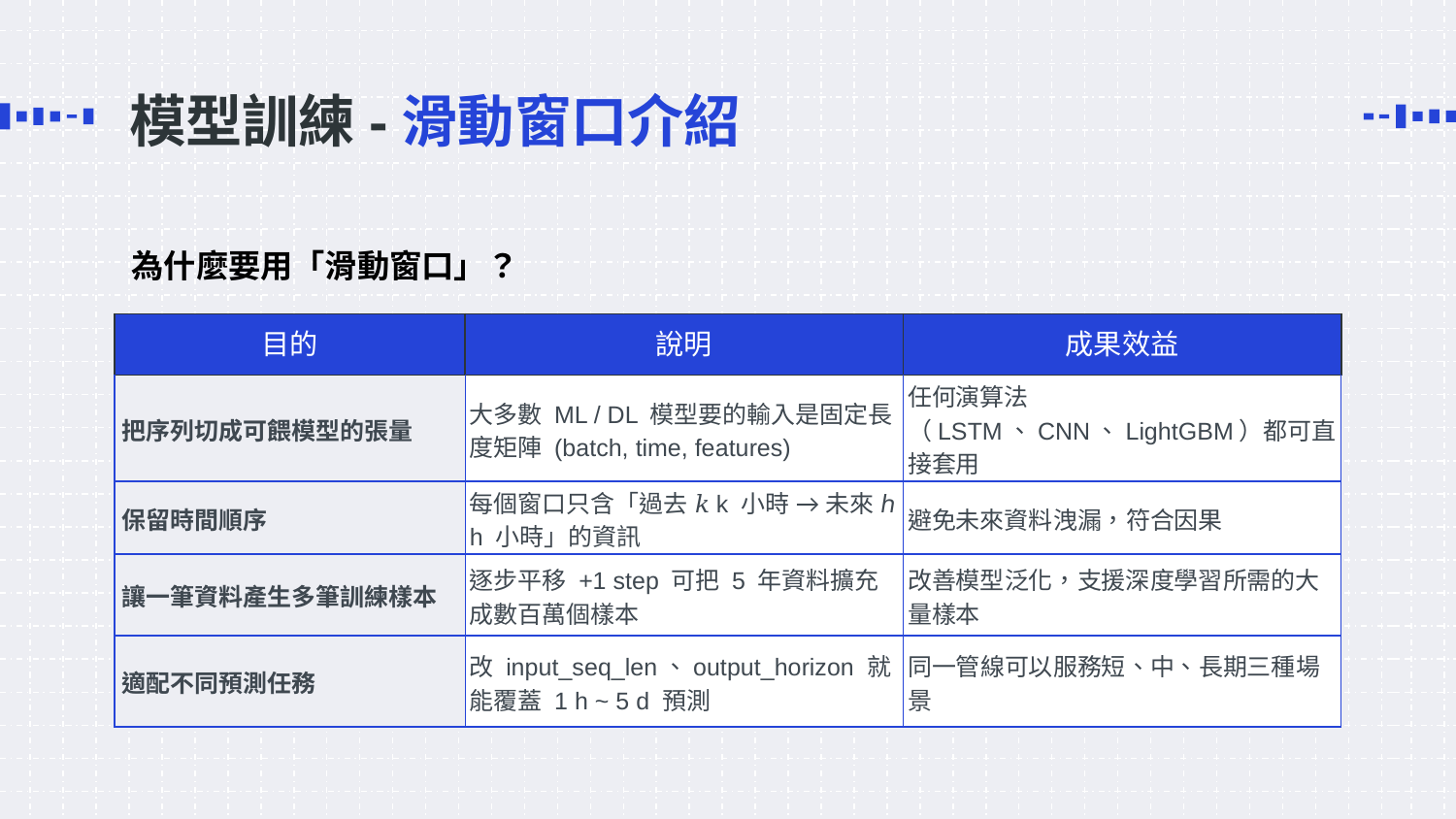

# 模型訓練-滑動窗口介紹
為什麼要用「滑動窗口」？
| 目的 | 說明 | 成果效益 |
| --- | --- | --- |
| 把序列切成可餵模型的張量 | 大多數 ML / DL 模型要的輸入是固定長度矩陣 (batch, time, features) | 任何演算法（LSTM、CNN、LightGBM）都可直接套用 |
| 保留時間順序 | 每個窗口只含「過去 𝑘k 小時 → 未來 ℎh 小時」的資訊 | 避免未來資料洩漏，符合因果 |
| 讓一筆資料產生多筆訓練樣本 | 逐步平移 +1 step 可把 5 年資料擴充成數百萬個樣本 | 改善模型泛化，支援深度學習所需的大量樣本 |
| 適配不同預測任務 | 改 input\_seq\_len、output\_horizon 就能覆蓋 1 h ~ 5 d 預測 | 同一管線可以服務短、中、長期三種場景 |